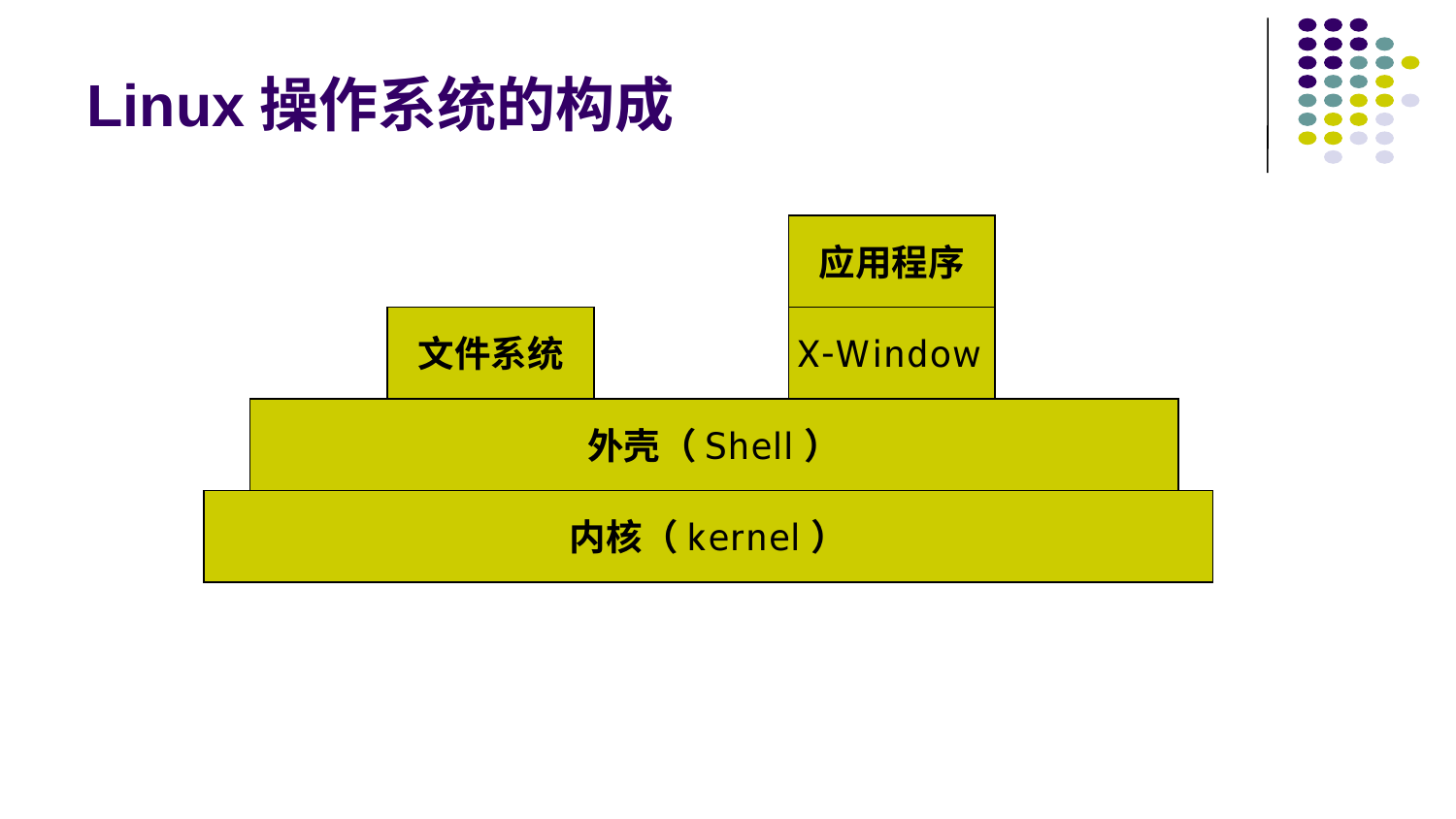

# Linux操作系统的构成

应用程序
文件系统
X-Window
外壳（Shell）
内核（kernel）
51